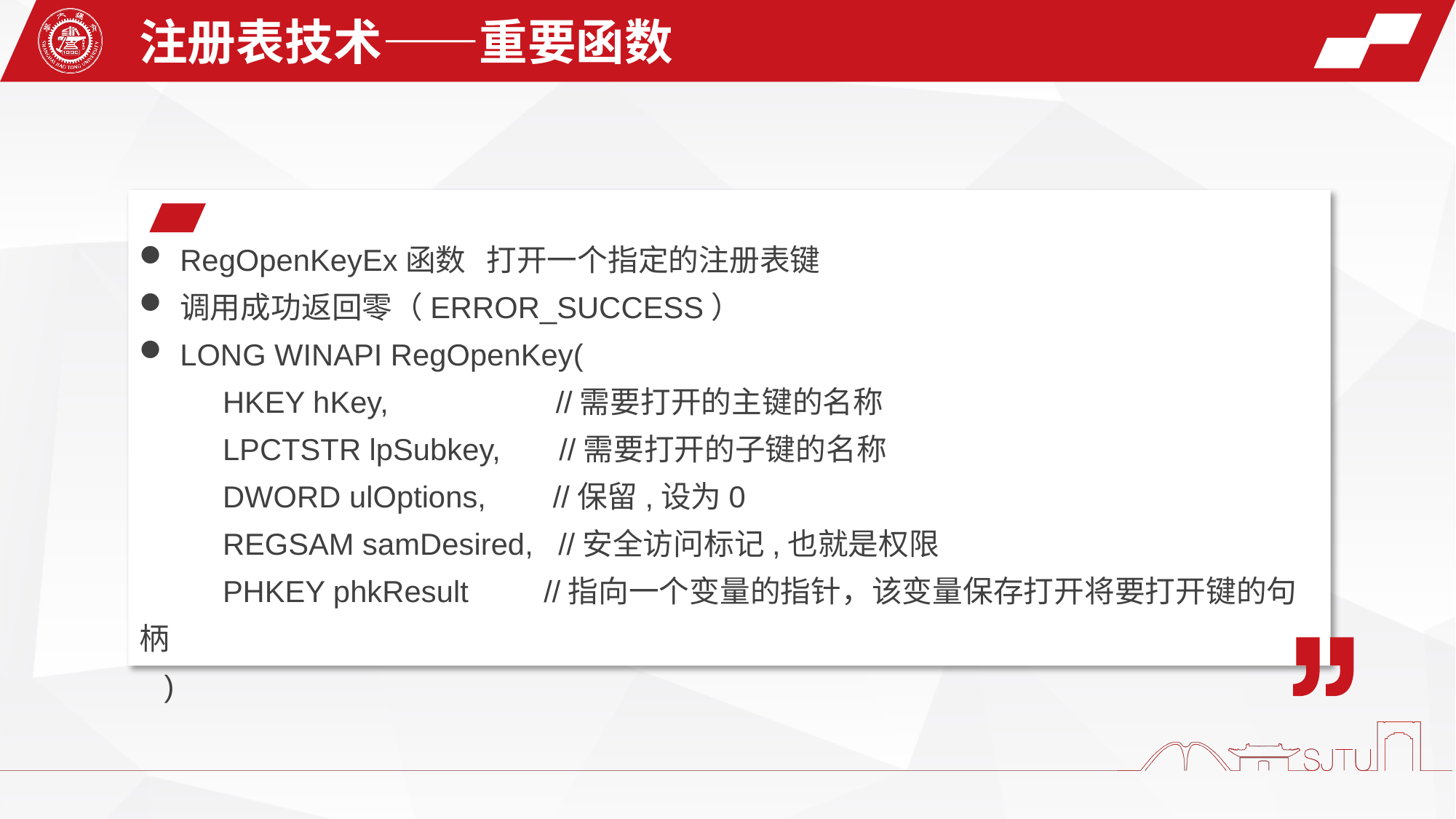

注册表技术——重要函数

RegOpenKeyEx函数   打开一个指定的注册表键
调用成功返回零（ERROR_SUCCESS）
LONG WINAPI RegOpenKey(
          HKEY hKey,                    //需要打开的主键的名称
          LPCTSTR lpSubkey,       //需要打开的子键的名称
          DWORD ulOptions,        //保留,设为0
          REGSAM samDesired,   //安全访问标记,也就是权限
          PHKEY phkResult         //指向一个变量的指针，该变量保存打开将要打开键的句柄
   )